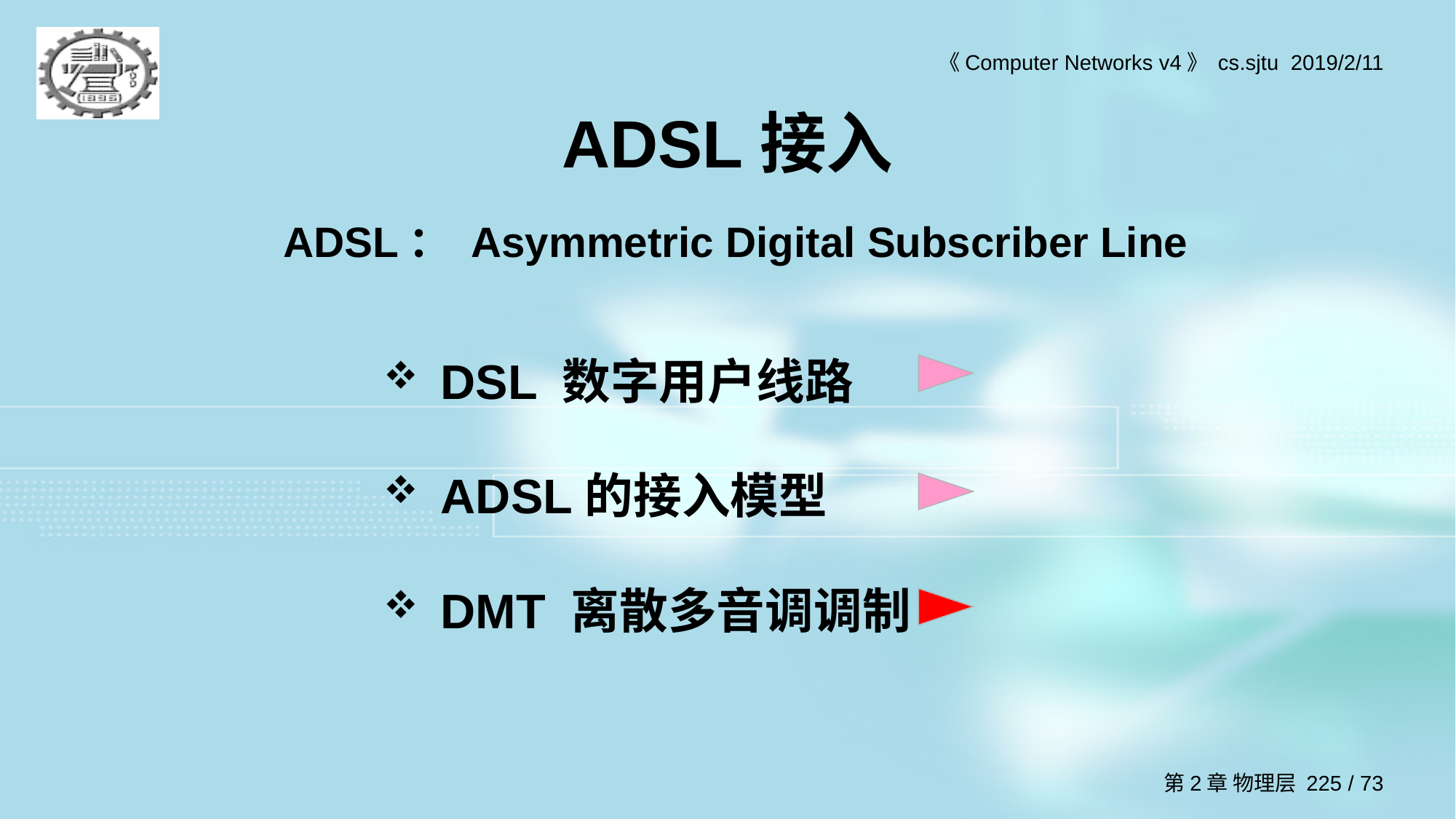

# ADSL接入
ADSL： Asymmetric Digital Subscriber Line
DSL 数字用户线路
ADSL的接入模型
DMT 离散多音调调制